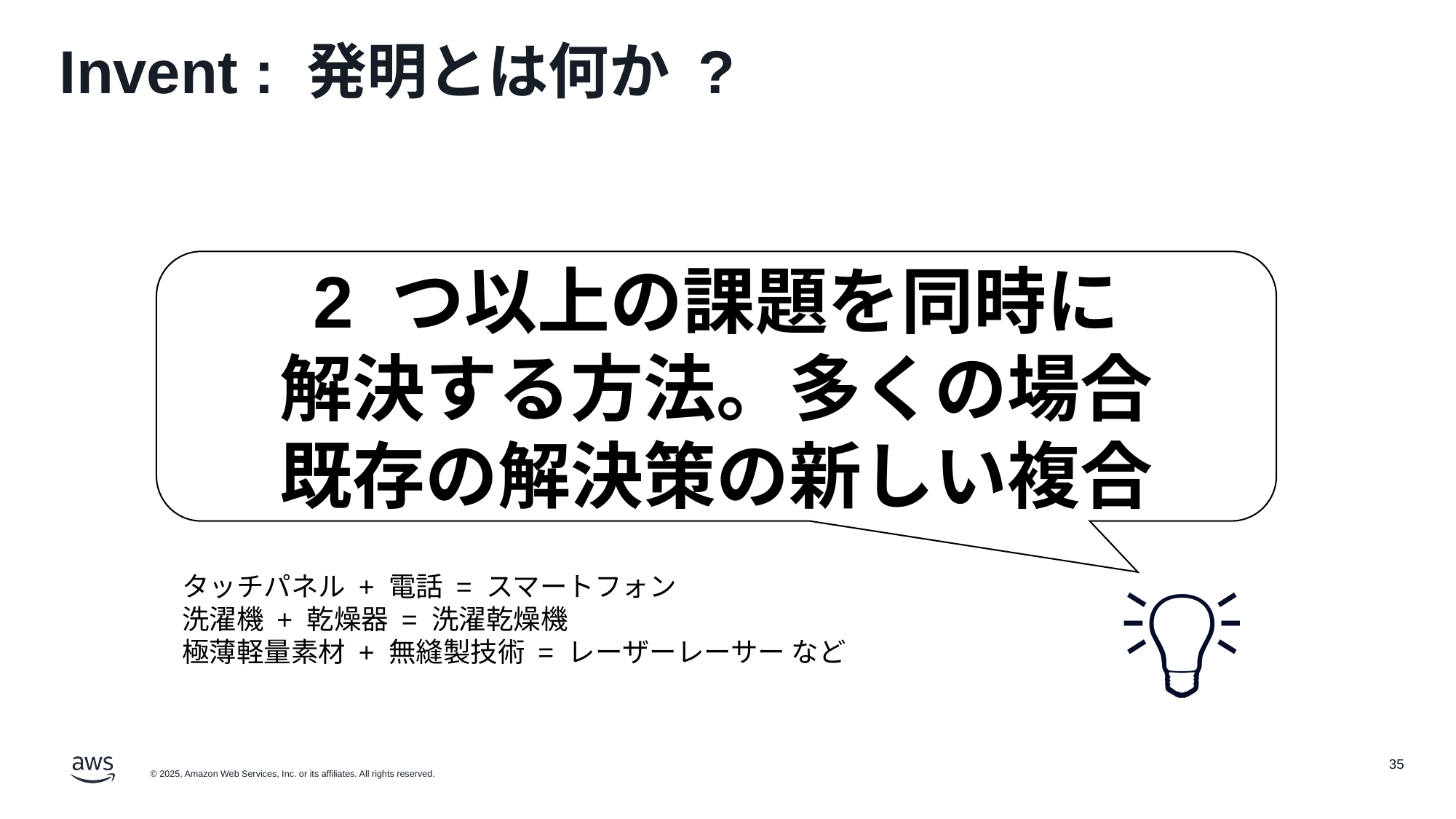

# Invent : 発明とは何か ?
2 つ以上の課題を同時に
解決する方法。多くの場合
既存の解決策の新しい複合
💡
タッチパネル + 電話 = スマートフォン
洗濯機 + 乾燥器 = 洗濯乾燥機
極薄軽量素材 + 無縫製技術 = レーザーレーサー など
35